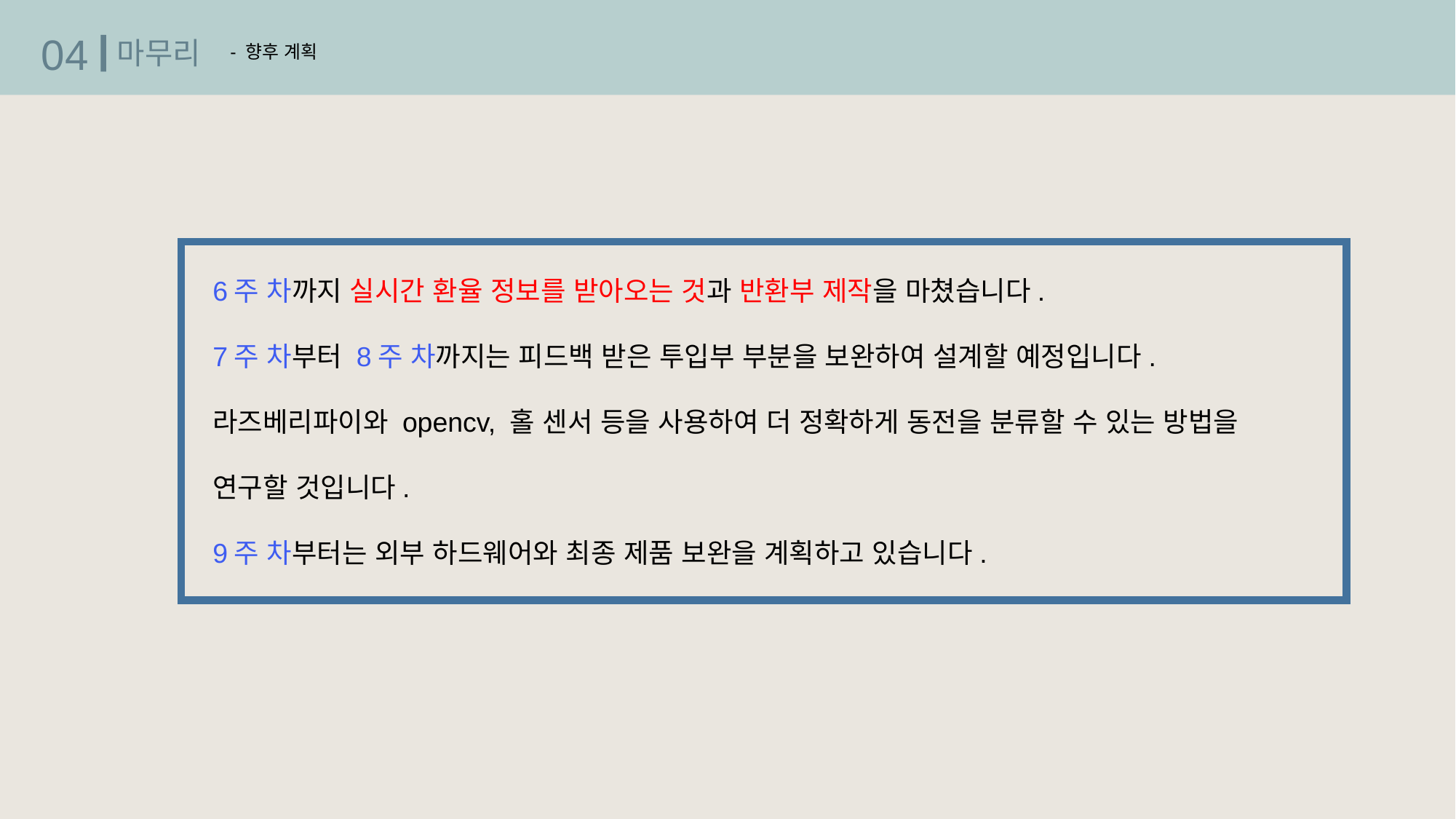

04
마무리

- 향후 계획

6주 차까지 실시간 환율 정보를 받아오는 것과 반환부 제작을 마쳤습니다.

7주 차부터 8주 차까지는 피드백 받은 투입부 부분을 보완하여 설계할 예정입니다.

라즈베리파이와 opencv, 홀 센서 등을 사용하여 더 정확하게 동전을 분류할 수 있는 방법을

연구할 것입니다.

9주 차부터는 외부 하드웨어와 최종 제품 보완을 계획하고 있습니다.